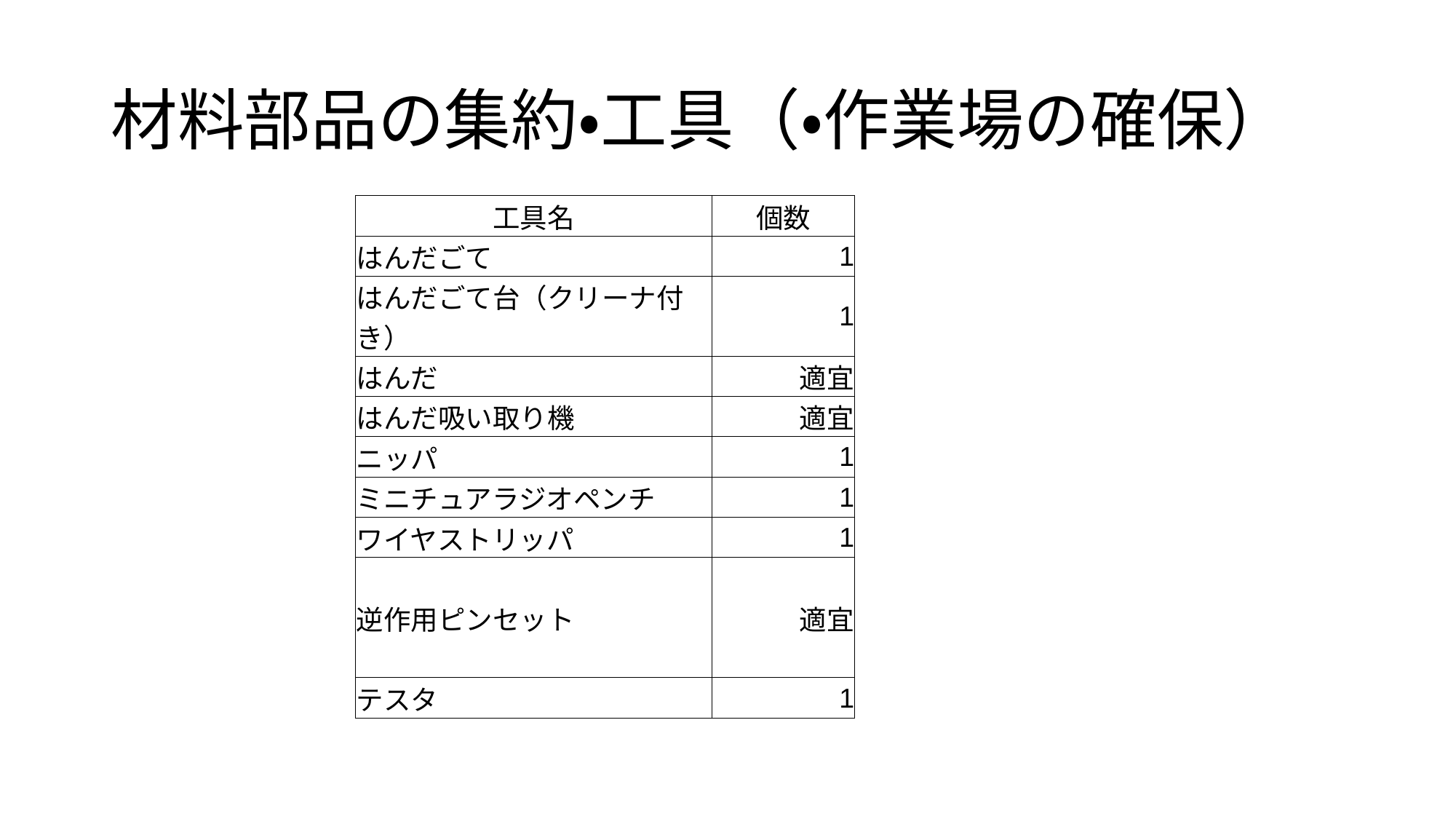

# 材料部品の集約・工具（・作業場の確保）
| 工具名 | 個数 |
| --- | --- |
| はんだごて | 1 |
| はんだごて台（クリーナ付き） | 1 |
| はんだ | 適宜 |
| はんだ吸い取り機 | 適宜 |
| ニッパ | 1 |
| ミニチュアラジオペンチ | 1 |
| ワイヤストリッパ | 1 |
| 逆作用ピンセット | 適宜 |
| テスタ | 1 |